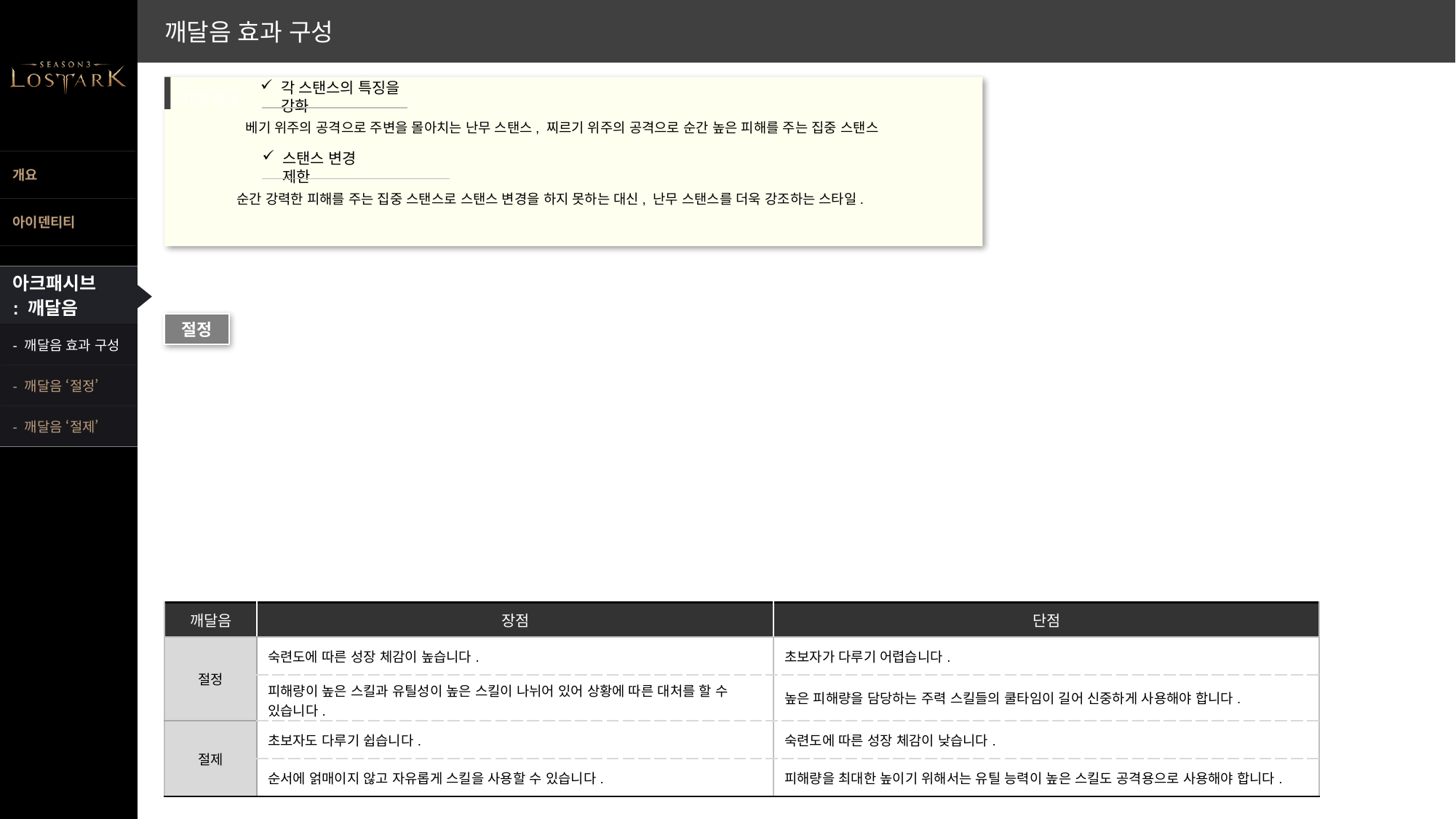

깨달음 효과 구성

기획 의도
각 스탠스의 특징을 강화
베기 위주의 공격으로 주변을 몰아치는 난무 스탠스, 찌르기 위주의 공격으로 순간 높은 피해를 주는 집중 스탠스
스탠스 변경 제한
순간 강력한 피해를 주는 집중 스탠스로 스탠스 변경을 하지 못하는 대신, 난무 스탠스를 더욱 강조하는 스타일.

아크패시브
: 깨달음

절정
- 깨달음 효과 구성
- 깨달음 ‘절정’
- 깨달음 ‘절제’
| 깨달음 | 장점 | 단점 |
| --- | --- | --- |
| 절정 | 숙련도에 따른 성장 체감이 높습니다. | 초보자가 다루기 어렵습니다. |
|  | 피해량이 높은 스킬과 유틸성이 높은 스킬이 나뉘어 있어 상황에 따른 대처를 할 수 있습니다. | 높은 피해량을 담당하는 주력 스킬들의 쿨타임이 길어 신중하게 사용해야 합니다. |
| 절제 | 초보자도 다루기 쉽습니다. | 숙련도에 따른 성장 체감이 낮습니다. |
|  | 순서에 얽매이지 않고 자유롭게 스킬을 사용할 수 있습니다. | 피해량을 최대한 높이기 위해서는 유틸 능력이 높은 스킬도 공격용으로 사용해야 합니다. |